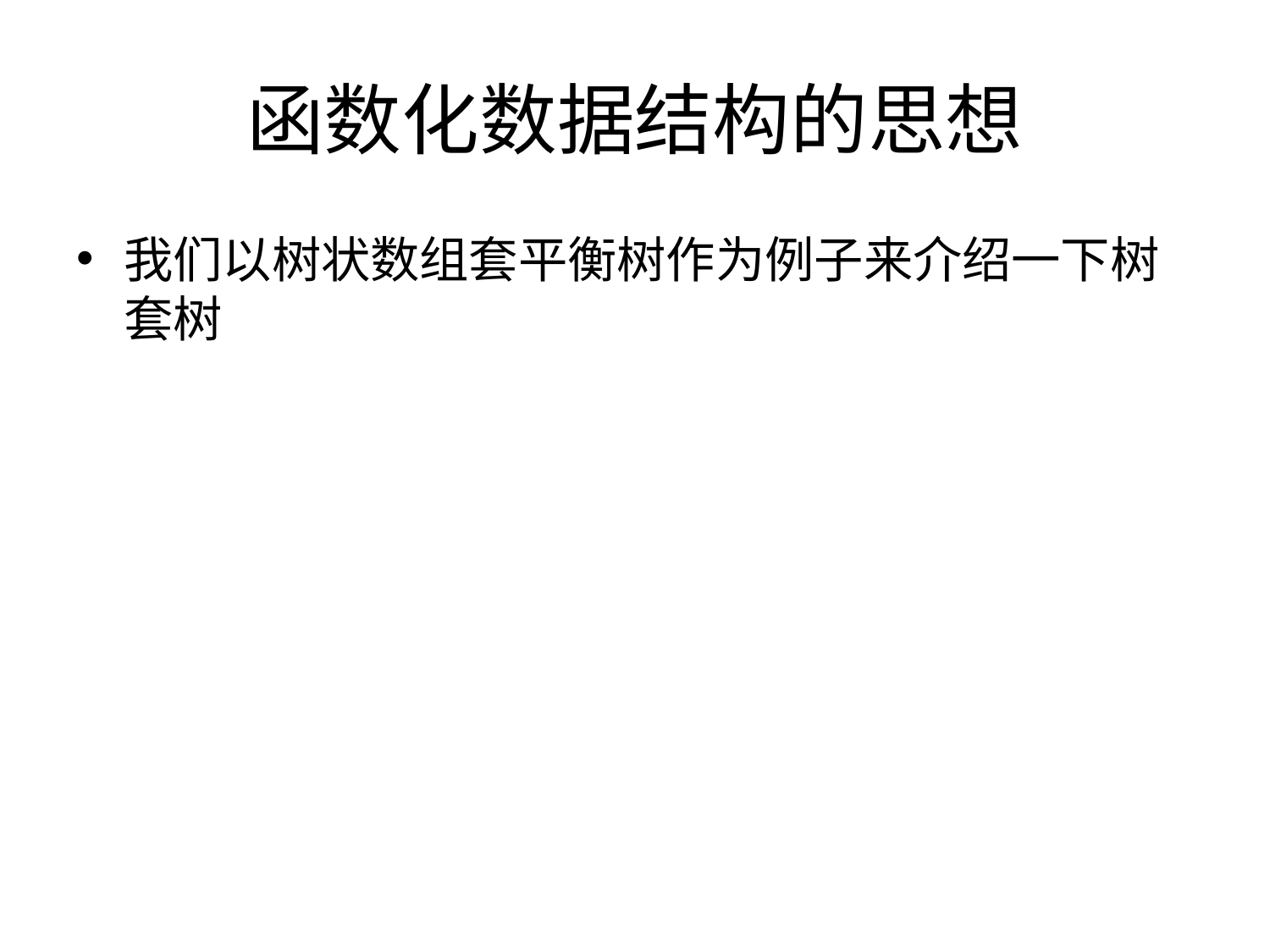

# 函数化数据结构的思想
我们以树状数组套平衡树作为例子来介绍一下树套树